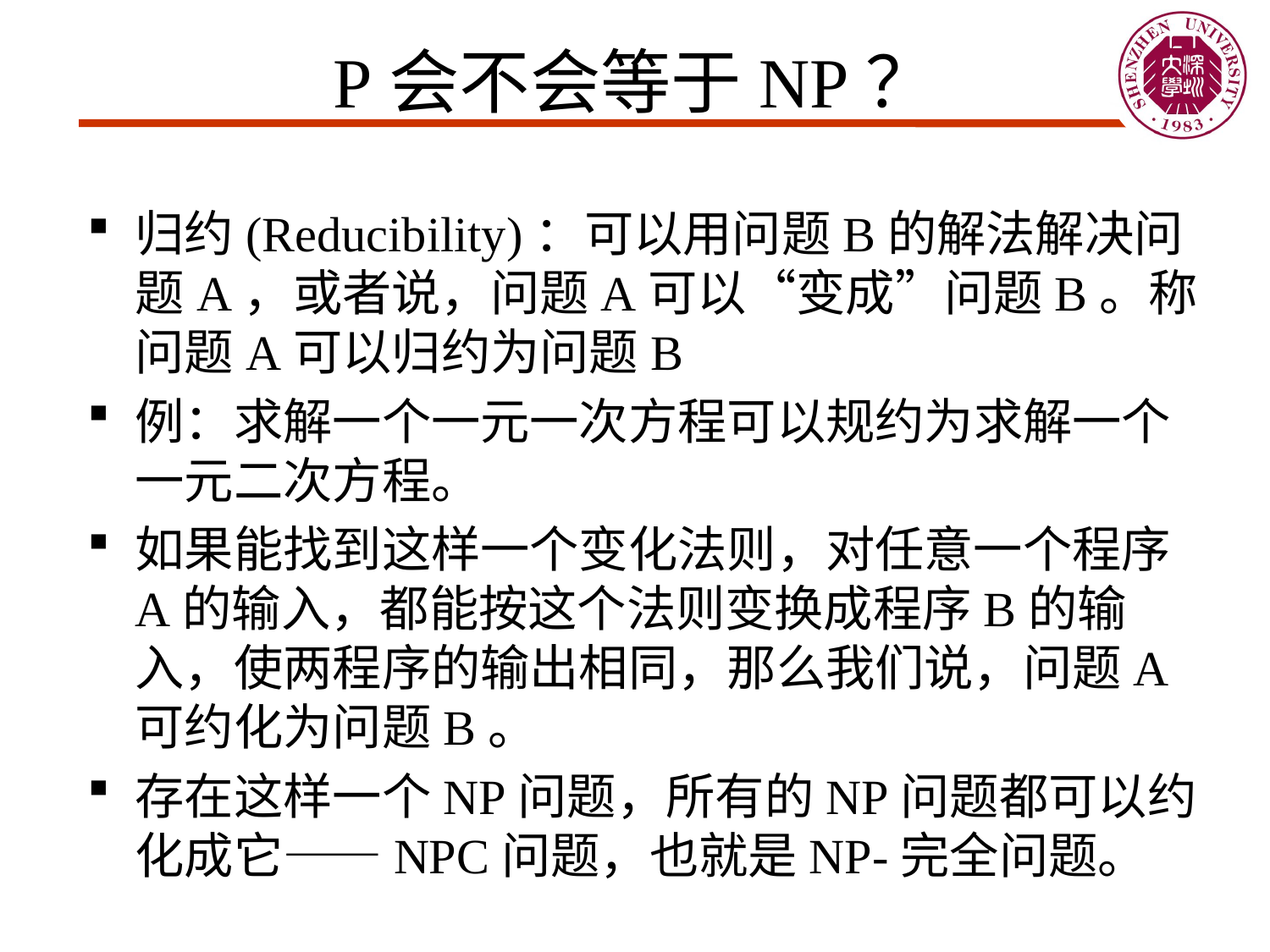

# P会不会等于NP？
归约(Reducibility)：可以用问题B的解法解决问题A，或者说，问题A可以“变成”问题B。称问题A可以归约为问题B
例：求解一个一元一次方程可以规约为求解一个一元二次方程。
如果能找到这样一个变化法则，对任意一个程序A的输入，都能按这个法则变换成程序B的输入，使两程序的输出相同，那么我们说，问题A可约化为问题B。
存在这样一个NP问题，所有的NP问题都可以约化成它——NPC问题，也就是NP-完全问题。